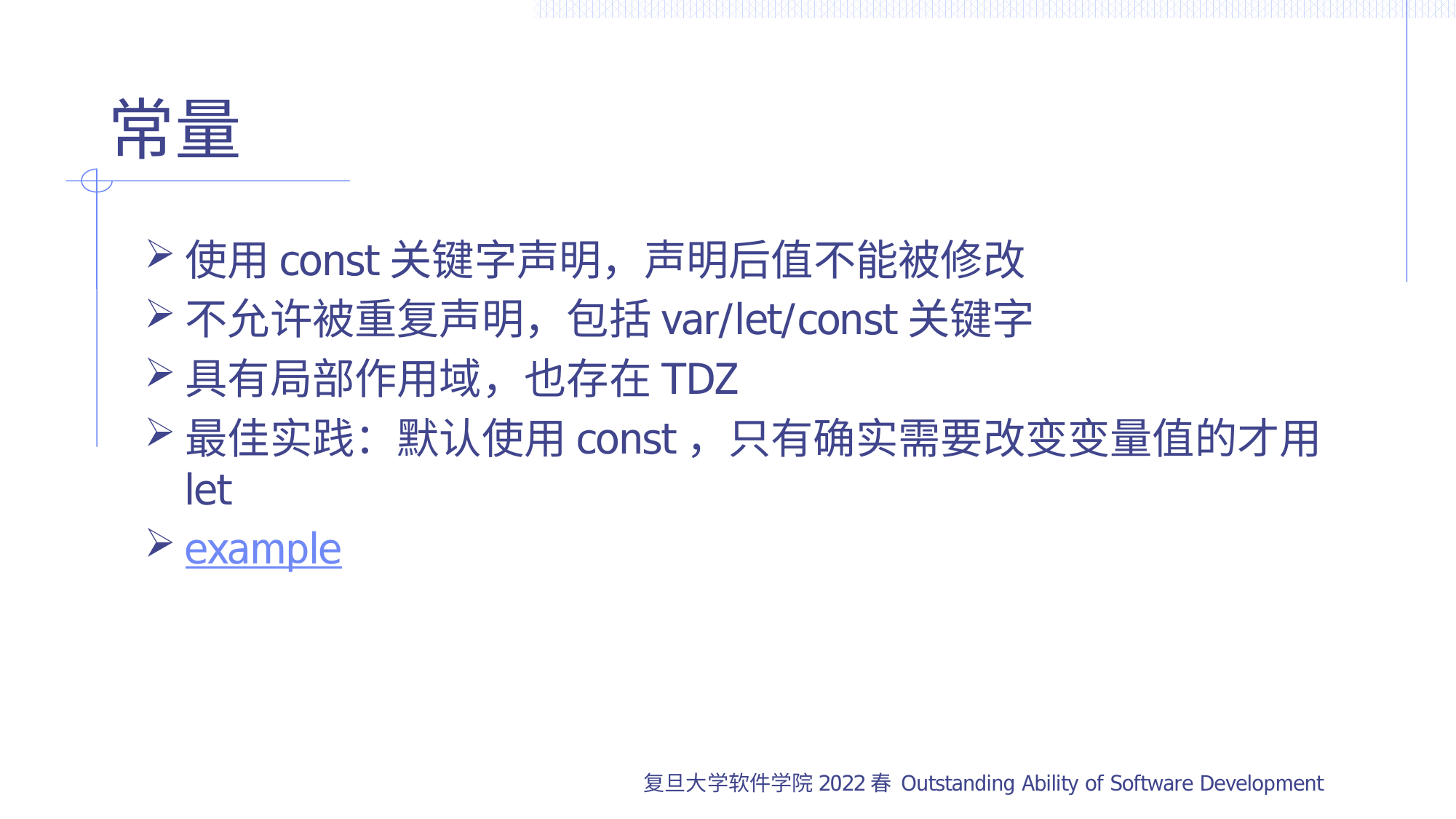

# 常量
使用const关键字声明，声明后值不能被修改
不允许被重复声明，包括var/let/const关键字
具有局部作用域，也存在TDZ
最佳实践：默认使用const，只有确实需要改变变量值的才用let
example